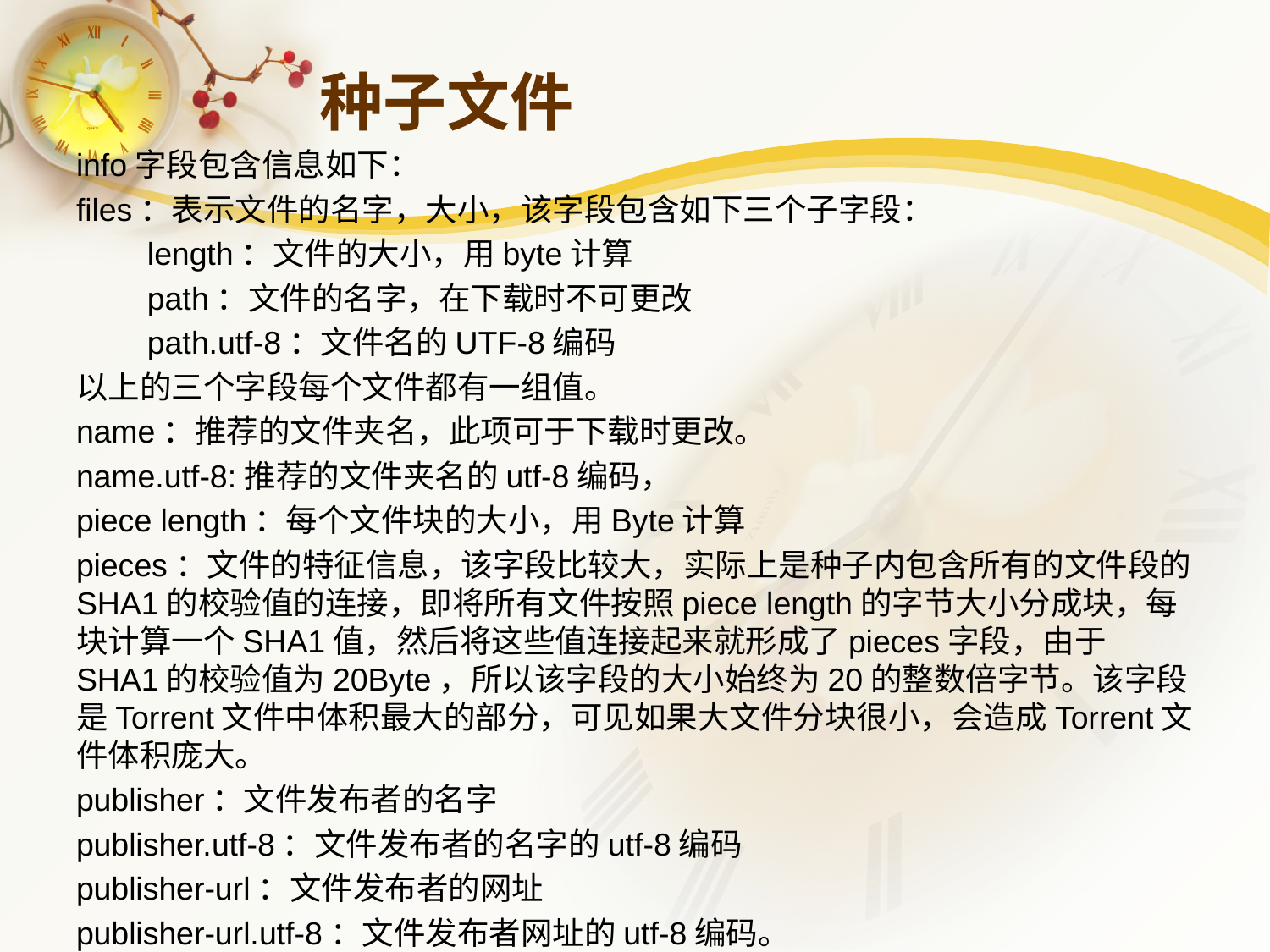

# 种子文件
info字段包含信息如下：
files：表示文件的名字，大小，该字段包含如下三个子字段：
        length：文件的大小，用byte计算
        path：文件的名字，在下载时不可更改
        path.utf-8：文件名的UTF-8编码
以上的三个字段每个文件都有一组值。
name：推荐的文件夹名，此项可于下载时更改。
name.utf-8:推荐的文件夹名的utf-8编码，
piece length：每个文件块的大小，用Byte计算
pieces：文件的特征信息，该字段比较大，实际上是种子内包含所有的文件段的SHA1的校验值的连接，即将所有文件按照piece length的字节大小分成块，每块计算一个SHA1值，然后将这些值连接起来就形成了pieces字段，由于SHA1的校验值为20Byte，所以该字段的大小始终为20的整数倍字节。该字段是Torrent文件中体积最大的部分，可见如果大文件分块很小，会造成Torrent文件体积庞大。
publisher：文件发布者的名字
publisher.utf-8：文件发布者的名字的utf-8编码
publisher-url：文件发布者的网址
publisher-url.utf-8：文件发布者网址的utf-8编码。